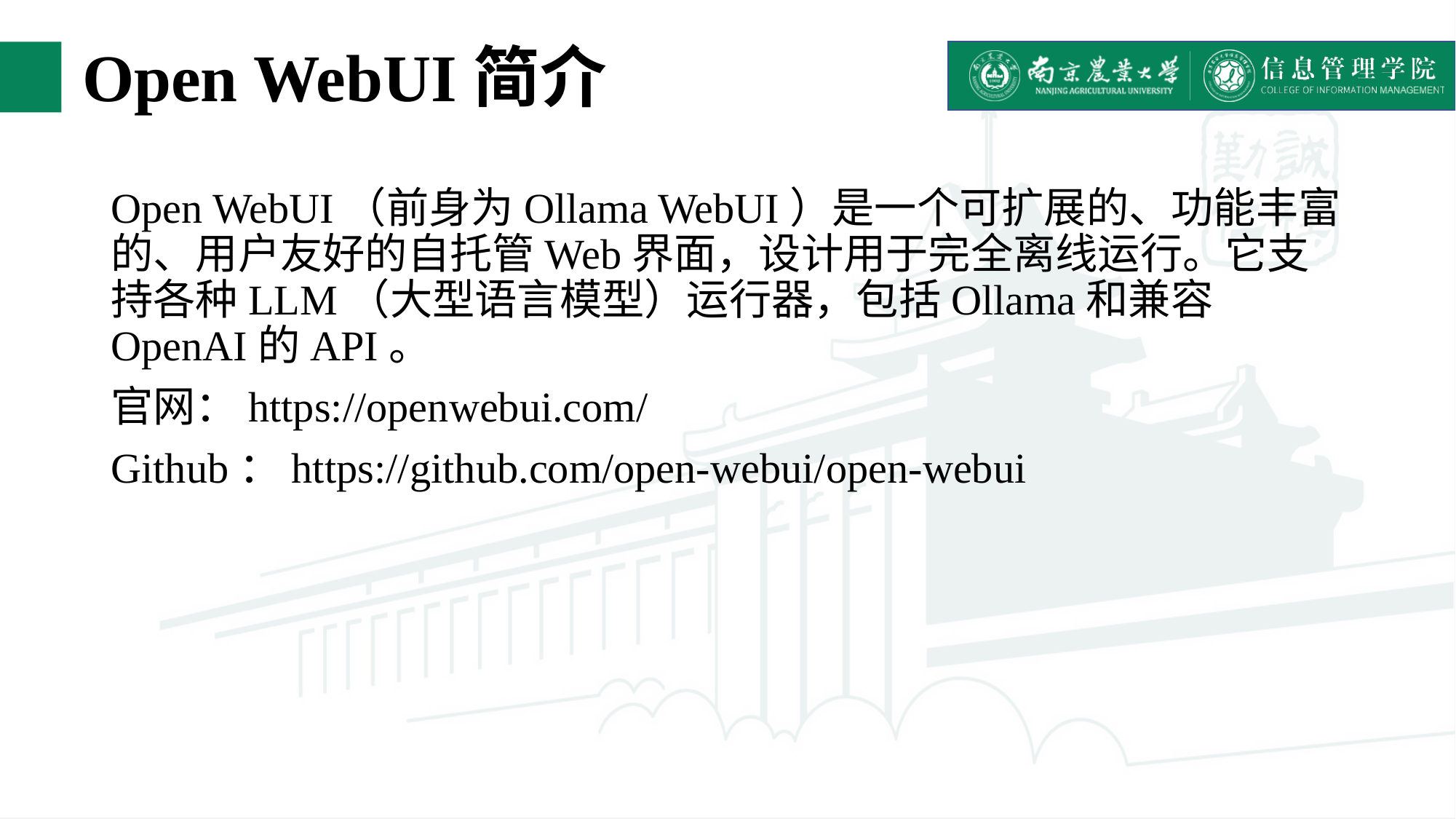

# Open WebUI简介
Open WebUI（前身为Ollama WebUI）是一个可扩展的、功能丰富的、用户友好的自托管Web界面，设计用于完全离线运行。它支持各种LLM（大型语言模型）运行器，包括Ollama和兼容OpenAI的API。
官网：https://openwebui.com/
Github：https://github.com/open-webui/open-webui